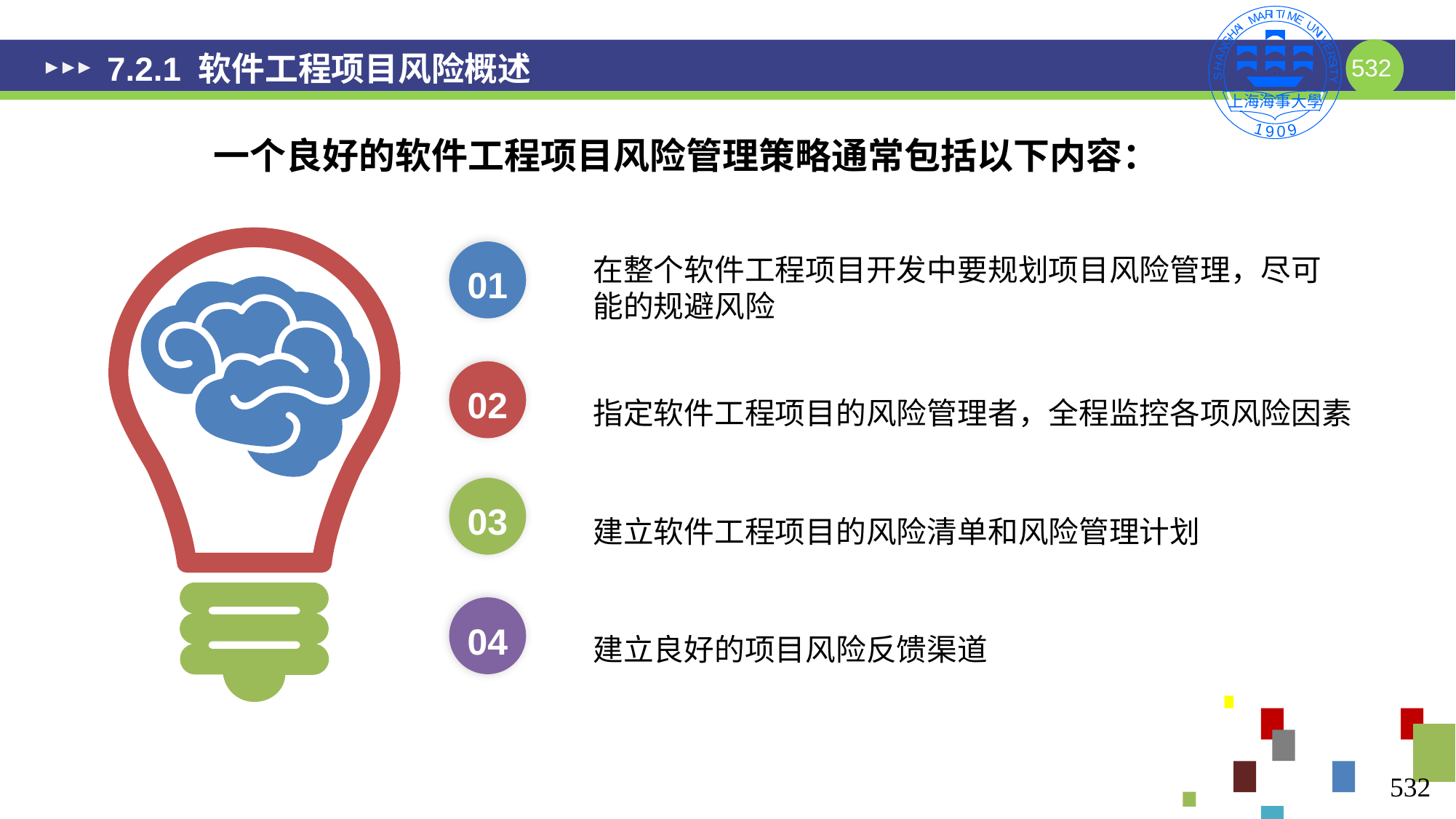

# 7.2.1 软件工程项目风险概述
一个良好的软件工程项目风险管理策略通常包括以下内容：

01
在整个软件工程项目开发中要规划项目风险管理，尽可能的规避风险

02
指定软件工程项目的风险管理者，全程监控各项风险因素
03
建立软件工程项目的风险清单和风险管理计划

04
建立良好的项目风险反馈渠道

532
532